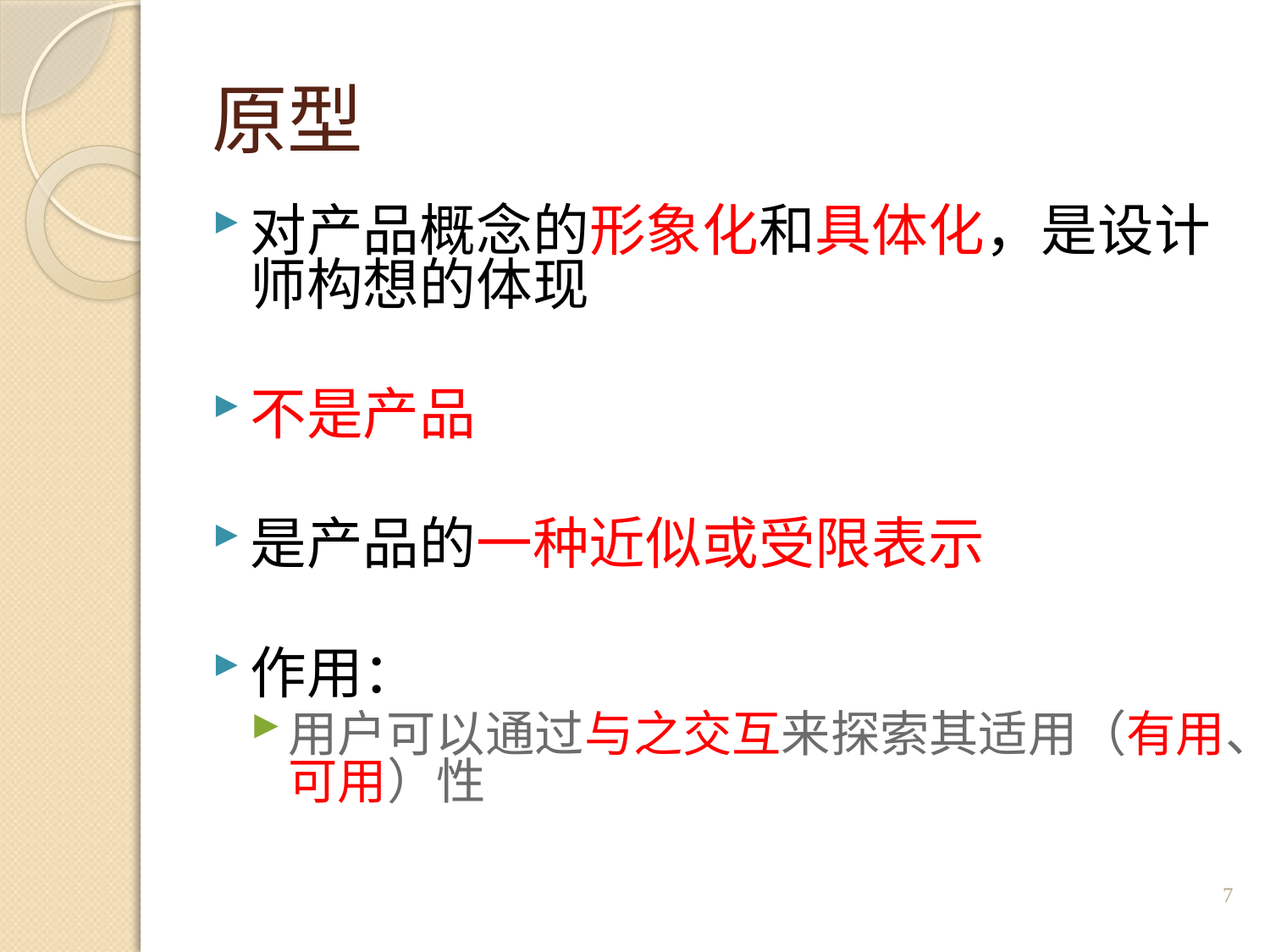

# 原型
对产品概念的形象化和具体化，是设计师构想的体现

不是产品

是产品的一种近似或受限表示

作用：
用户可以通过与之交互来探索其适用（有用、可用）性

7